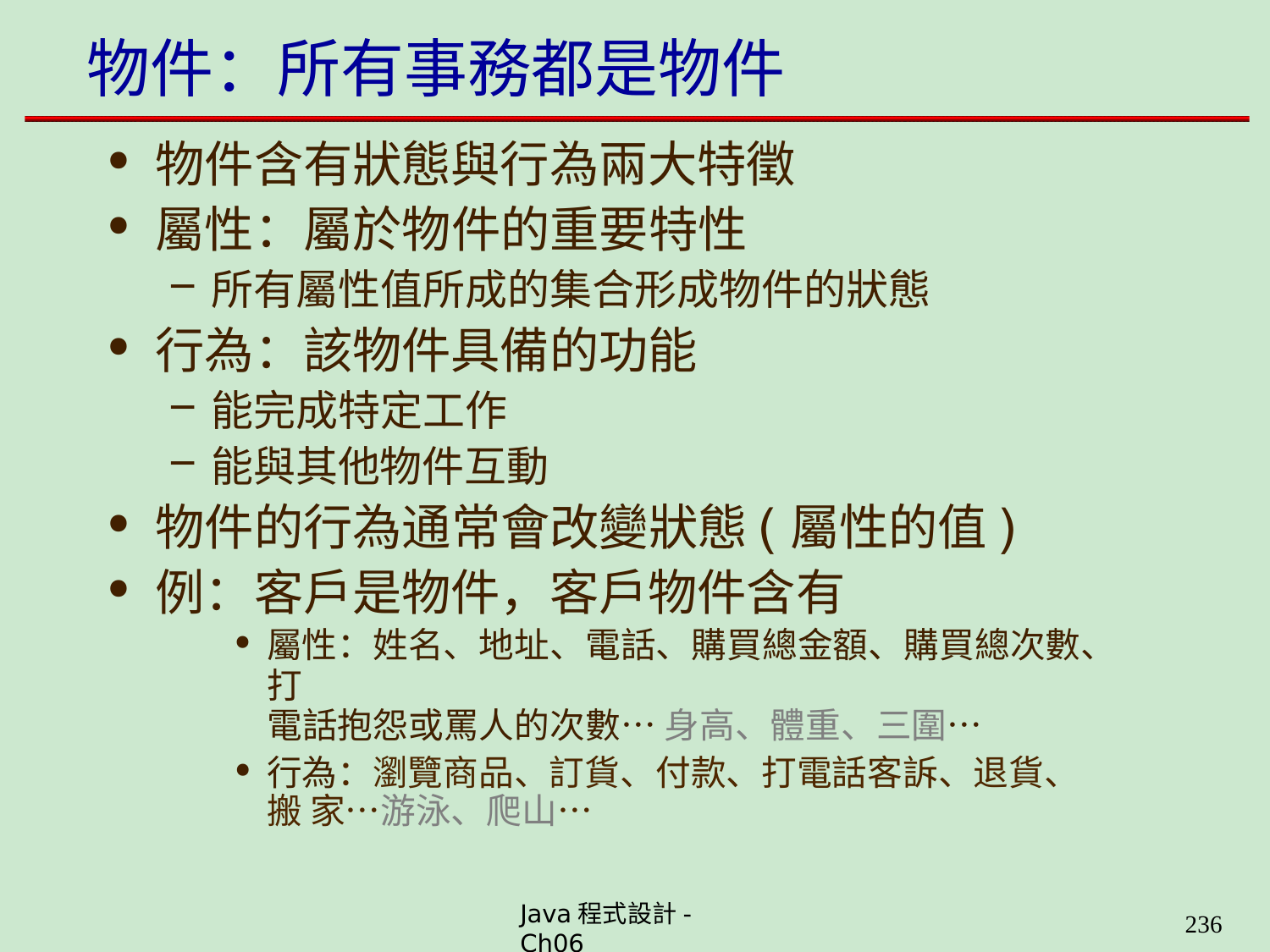

# 物件：所有事務都是物件
物件含有狀態與行為兩大特徵
屬性：屬於物件的重要特性
所有屬性值所成的集合形成物件的狀態
行為：該物件具備的功能
能完成特定工作
能與其他物件互動
物件的行為通常會改變狀態(屬性的值)
例：客戶是物件，客戶物件含有
屬性：姓名、地址、電話、購買總金額、購買總次數、打
電話抱怨或罵人的次數… 身高、體重、三圍…
行為：瀏覽商品、訂貨、付款、打電話客訴、退貨、搬 家…游泳、爬山…
Java程式設計-Ch06
236